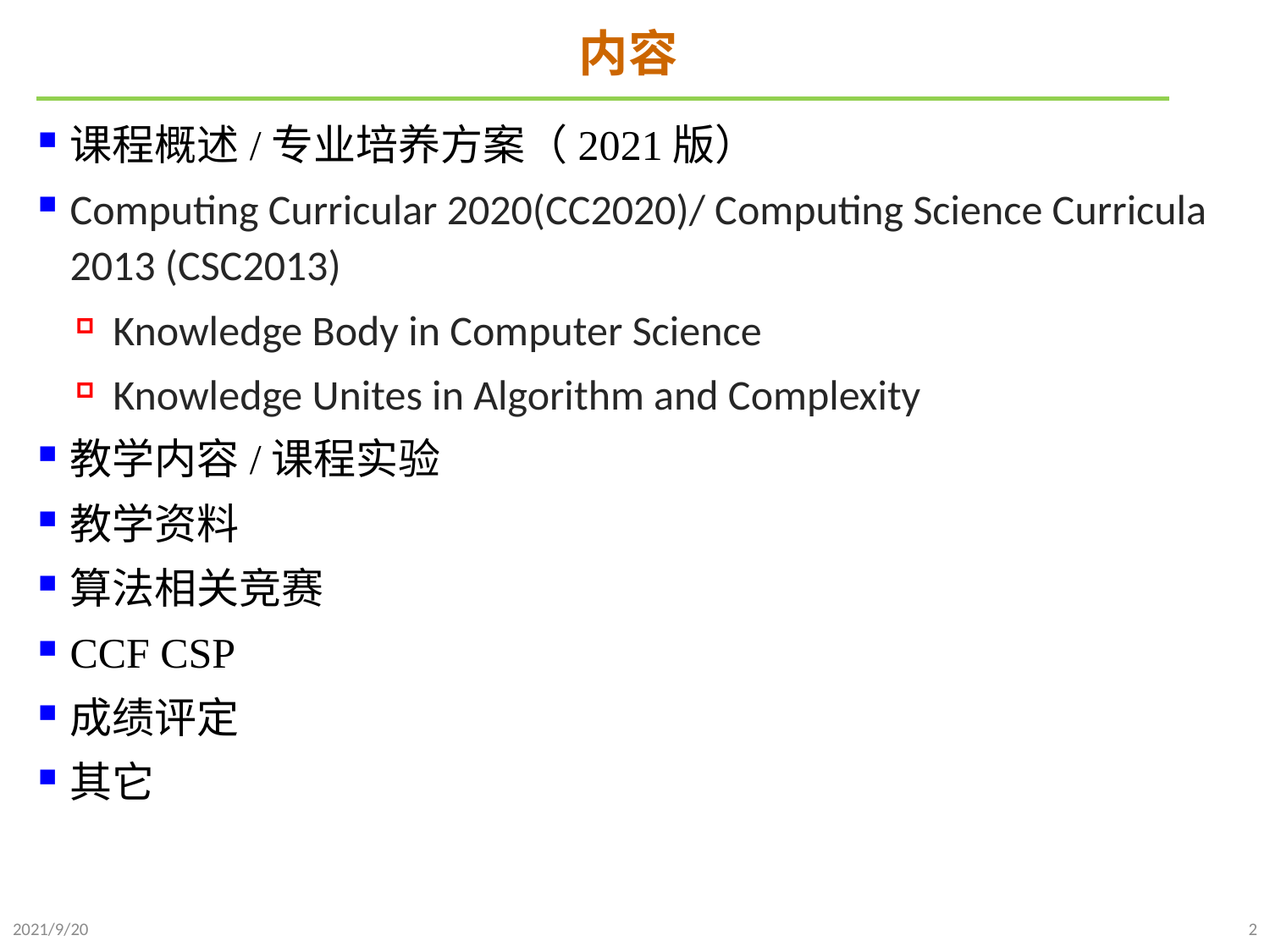

# 内容
课程概述/专业培养方案（2021版）
Computing Curricular 2020(CC2020)/ Computing Science Curricula 2013 (CSC2013)
Knowledge Body in Computer Science
Knowledge Unites in Algorithm and Complexity
教学内容/课程实验
教学资料
算法相关竞赛
CCF CSP
成绩评定
其它

2021/9/20
2